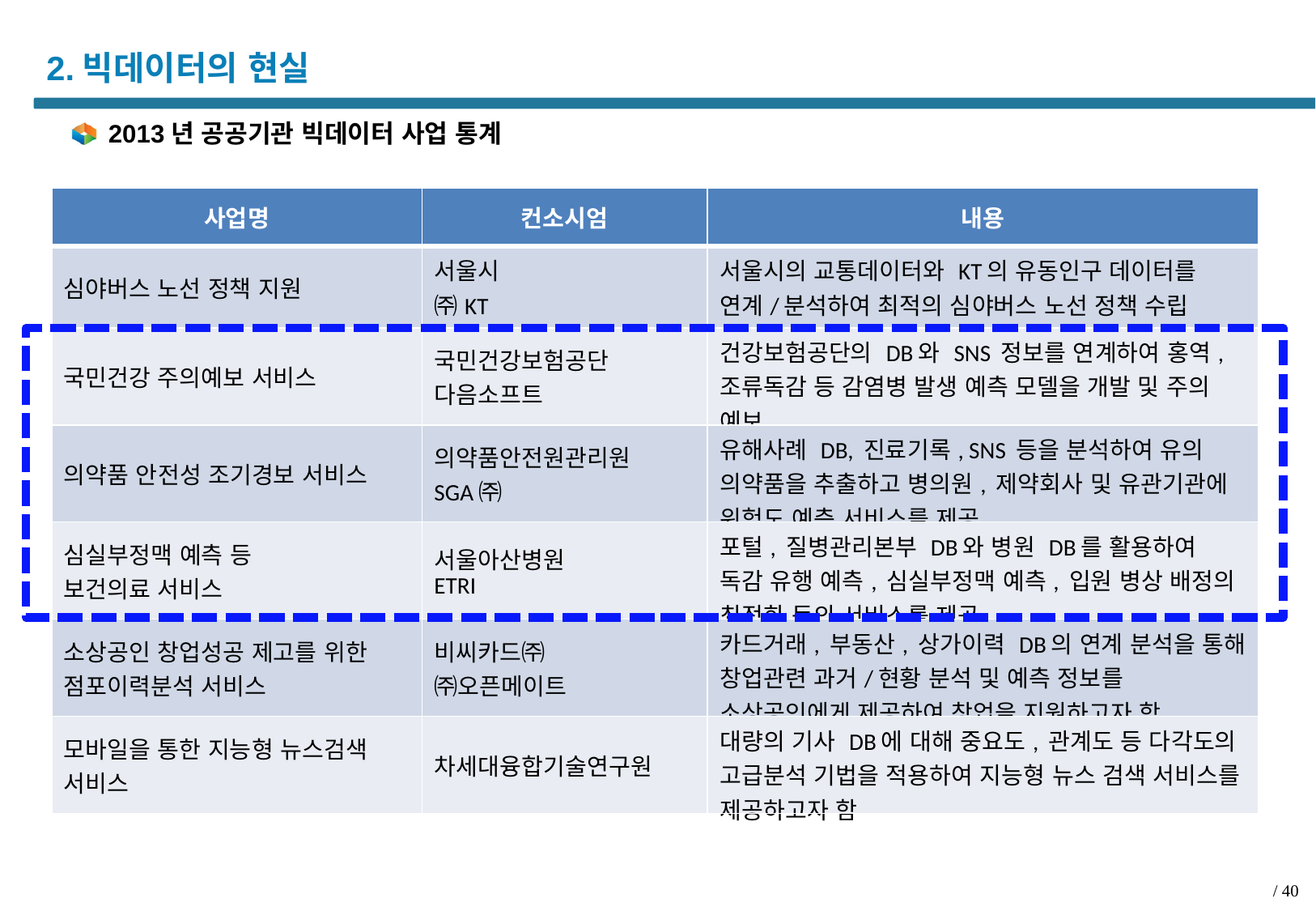

# 2.빅데이터의 현실
2013년 공공기관 빅데이터 사업 통계
| 사업명 | 컨소시엄 | 내용 |
| --- | --- | --- |
| 심야버스 노선 정책 지원 | 서울시 ㈜KT | 서울시의 교통데이터와 KT의 유동인구 데이터를 연계/분석하여 최적의 심야버스 노선 정책 수립 |
| 국민건강 주의예보 서비스 | 국민건강보험공단 다음소프트 | 건강보험공단의 DB와 SNS 정보를 연계하여 홍역, 조류독감 등 감염병 발생 예측 모델을 개발 및 주의 예보 |
| 의약품 안전성 조기경보 서비스 | 의약품안전원관리원 SGA㈜ | 유해사례 DB, 진료기록, SNS 등을 분석하여 유의 의약품을 추출하고 병의원, 제약회사 및 유관기관에 위험도 예측 서비스를 제공 |
| 심실부정맥 예측 등 보건의료 서비스 | 서울아산병원 ETRI | 포털, 질병관리본부 DB와 병원 DB를 활용하여 독감 유행 예측, 심실부정맥 예측, 입원 병상 배정의 최적화 등의 서비스를 제공 |
| 소상공인 창업성공 제고를 위한 점포이력분석 서비스 | 비씨카드㈜ ㈜오픈메이트 | 카드거래, 부동산, 상가이력 DB의 연계 분석을 통해 창업관련 과거/현황 분석 및 예측 정보를 소상공인에게 제공하여 창업을 지원하고자 함 |
| 모바일을 통한 지능형 뉴스검색 서비스 | 차세대융합기술연구원 | 대량의 기사 DB에 대해 중요도, 관계도 등 다각도의 고급분석 기법을 적용하여 지능형 뉴스 검색 서비스를 제공하고자 함 |

/ 40